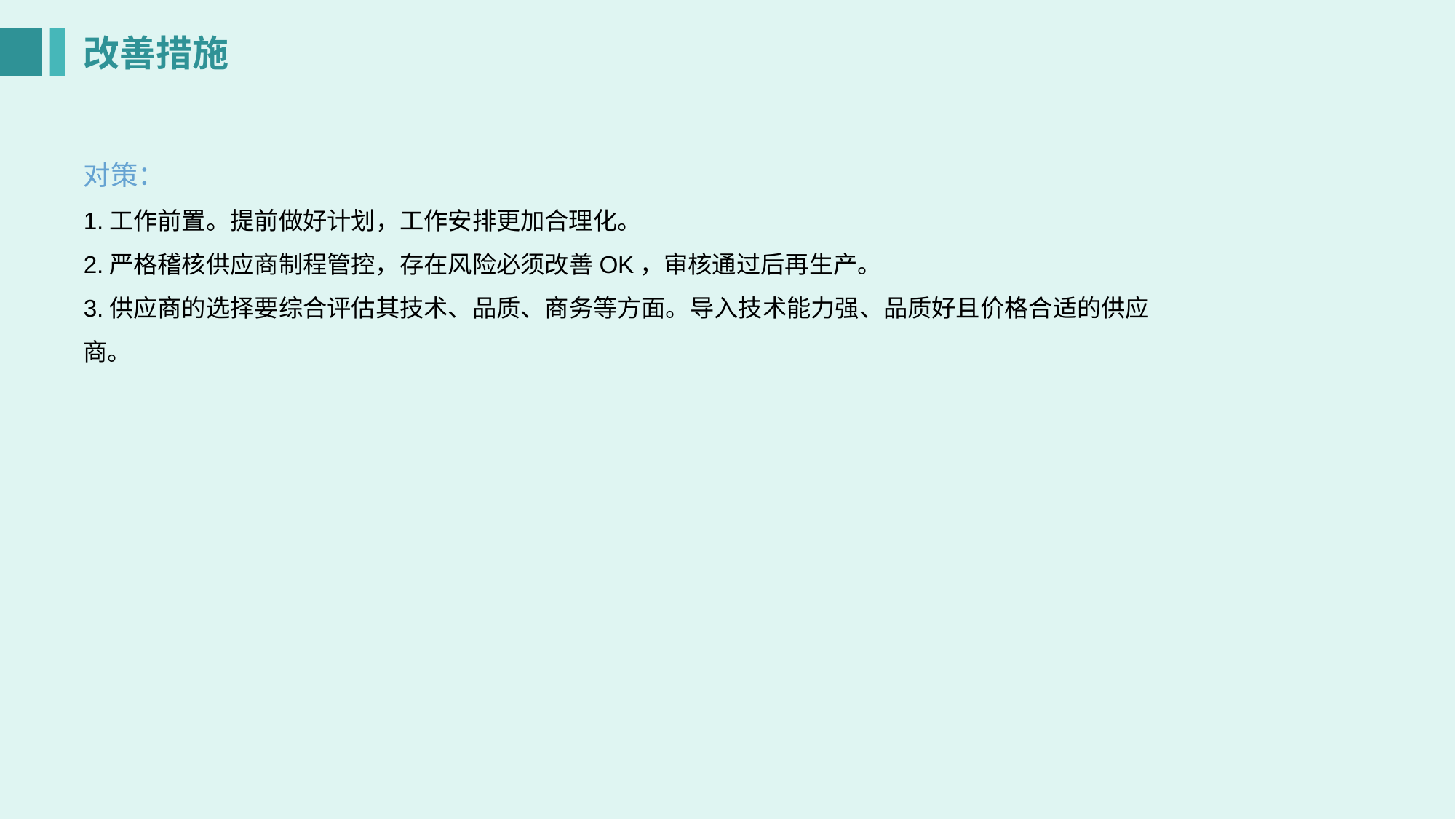

改善措施

对策：
1.工作前置。提前做好计划，工作安排更加合理化。
2.严格稽核供应商制程管控，存在风险必须改善OK，审核通过后再生产。
3.供应商的选择要综合评估其技术、品质、商务等方面。导入技术能力强、品质好且价格合适的供应商。